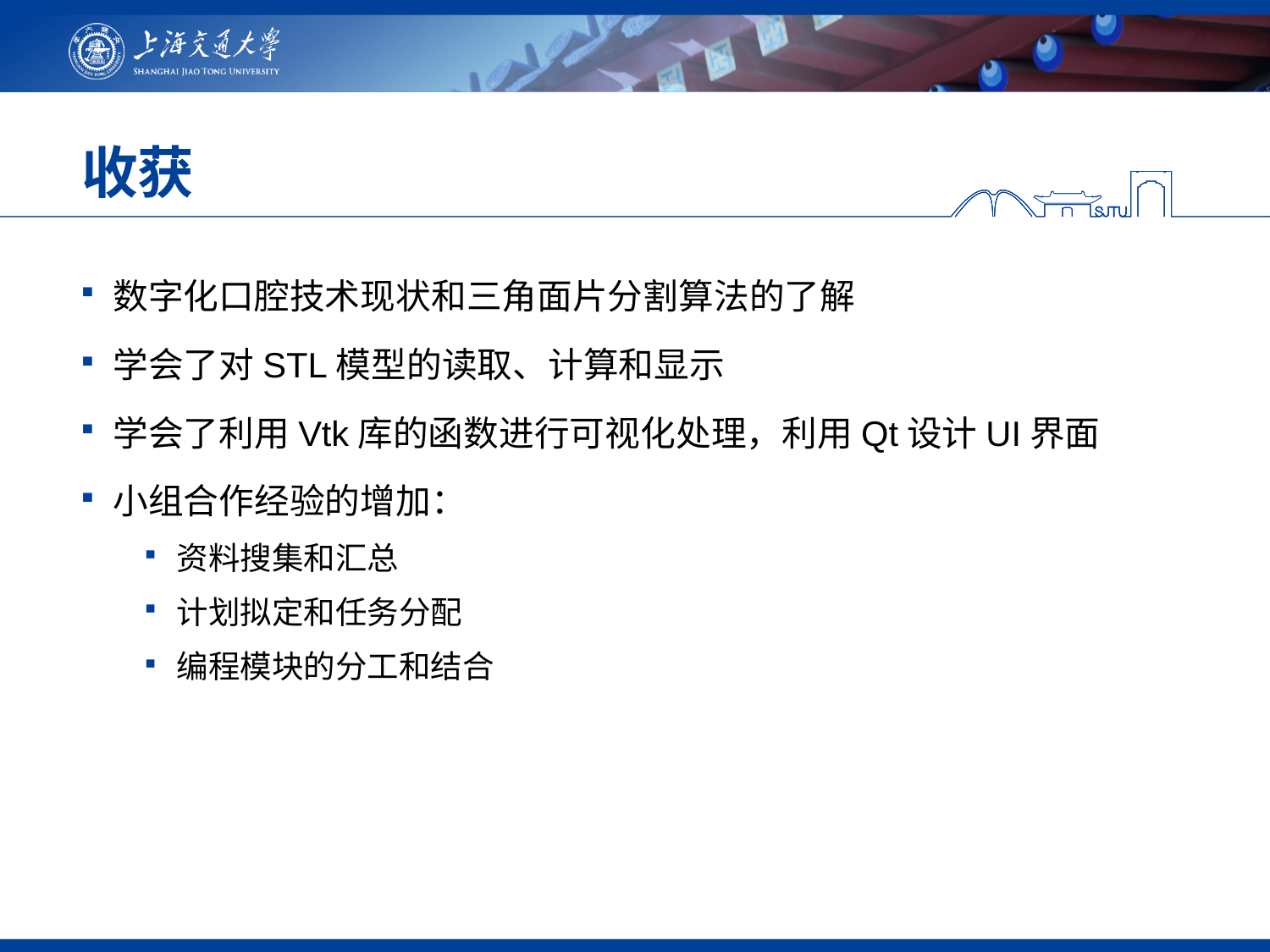

# 收获
数字化口腔技术现状和三角面片分割算法的了解
学会了对STL模型的读取、计算和显示
学会了利用Vtk库的函数进行可视化处理，利用Qt设计UI界面
小组合作经验的增加：
资料搜集和汇总
计划拟定和任务分配
编程模块的分工和结合